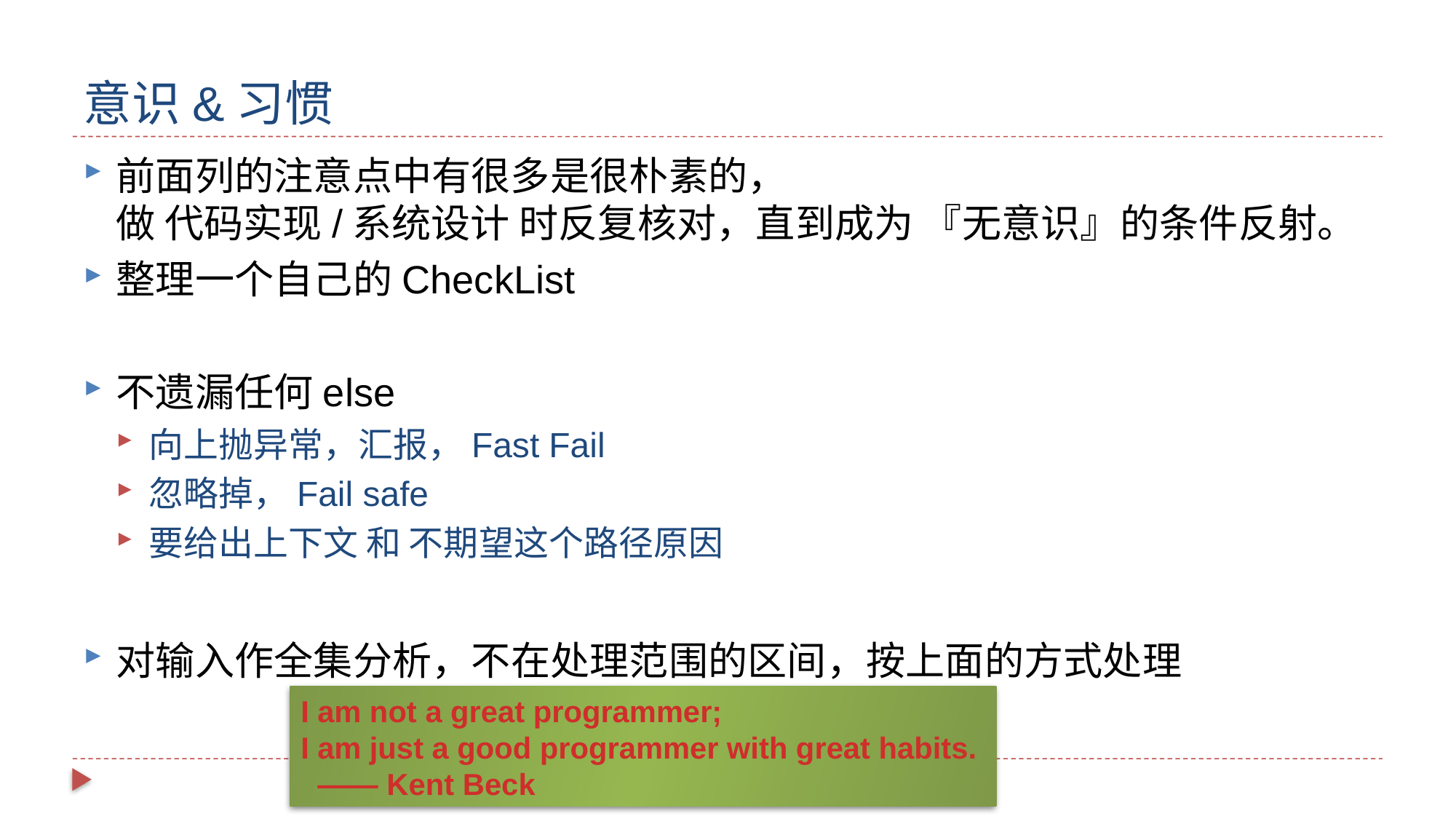

# 意识&习惯
前面列的注意点中有很多是很朴素的，
做 代码实现/系统设计 时反复核对，直到成为 『无意识』的条件反射。
整理一个自己的CheckList

不遗漏任何else
向上抛异常，汇报，Fast Fail
忽略掉，Fail safe
要给出上下文 和 不期望这个路径原因

对输入作全集分析，不在处理范围的区间，按上面的方式处理

I am not a great programmer;
I am just a good programmer with great habits.
  —— Kent Beck